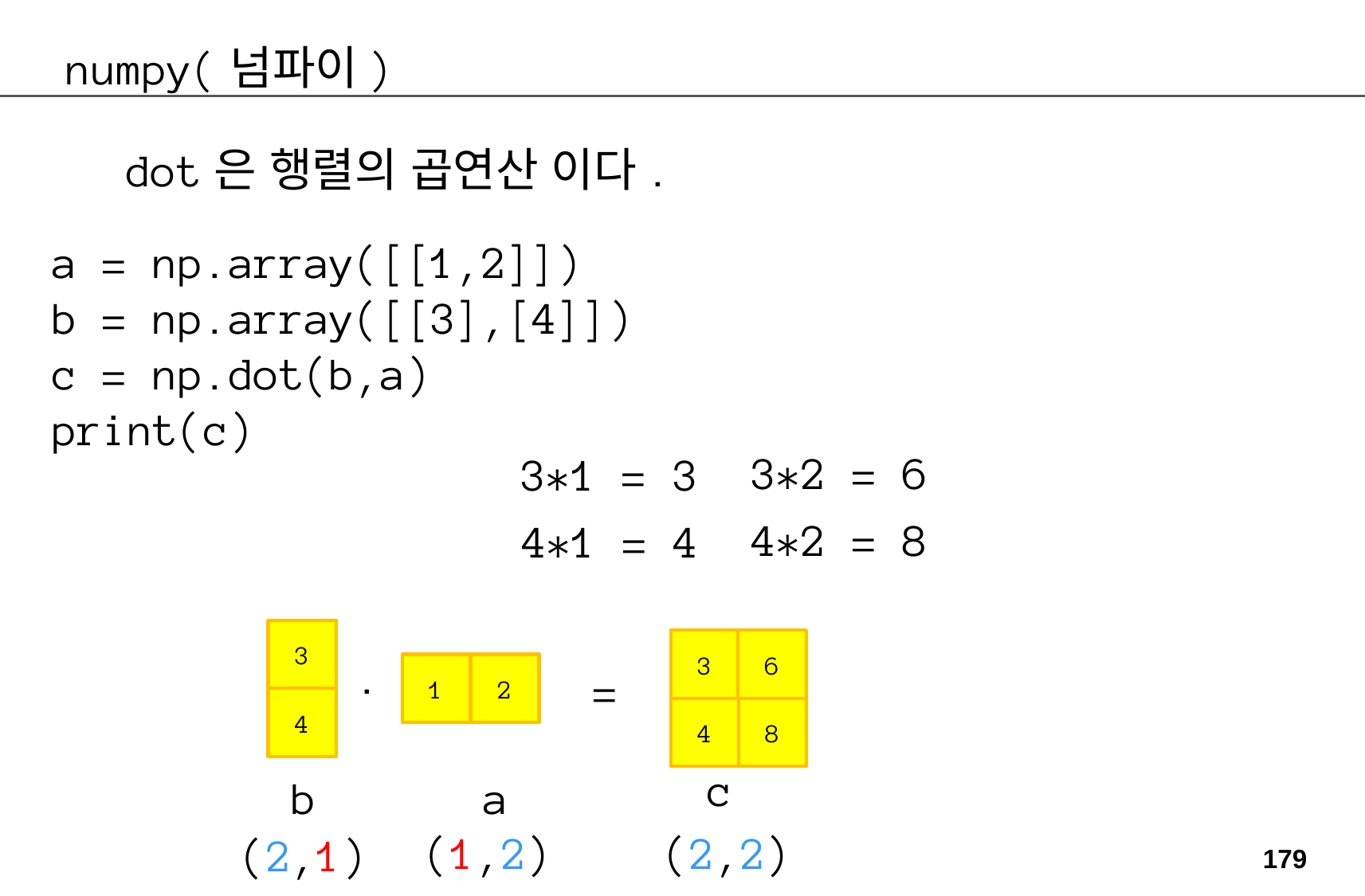

numpy(넘파이)
dot은 행렬의 곱연산 이다.
a = np.array([[1,2]])
b = np.array([[3],[4]])
c = np.dot(b,a)
print(c)
3*2 = 6
3*1 = 3
4*2 = 8
4*1 = 4
3
3
6
.
1
2
=
4
4
8
c
b
a
(1,2)
(2,2)
(2,1)